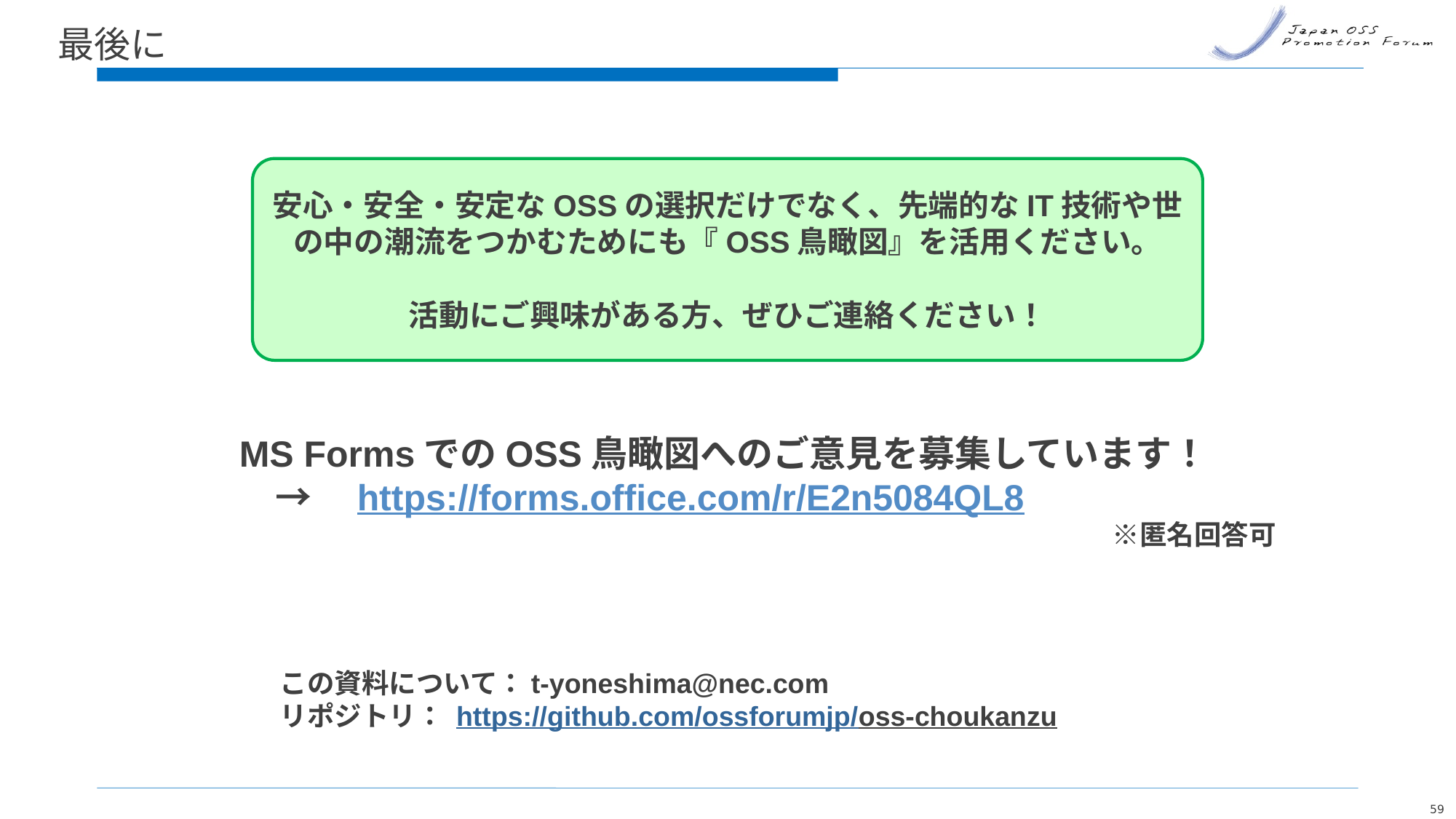

# 最後に
安心・安全・安定なOSSの選択だけでなく、先端的なIT技術や世の中の潮流をつかむためにも『OSS鳥瞰図』を活用ください。

活動にご興味がある方、ぜひご連絡ください！
MS FormsでのOSS鳥瞰図へのご意見を募集しています！　
　→　https://forms.office.com/r/E2n5084QL8
　　								※匿名回答可
この資料について：t-yoneshima@nec.com
リポジトリ： https://github.com/ossforumjp/oss-choukanzu
59